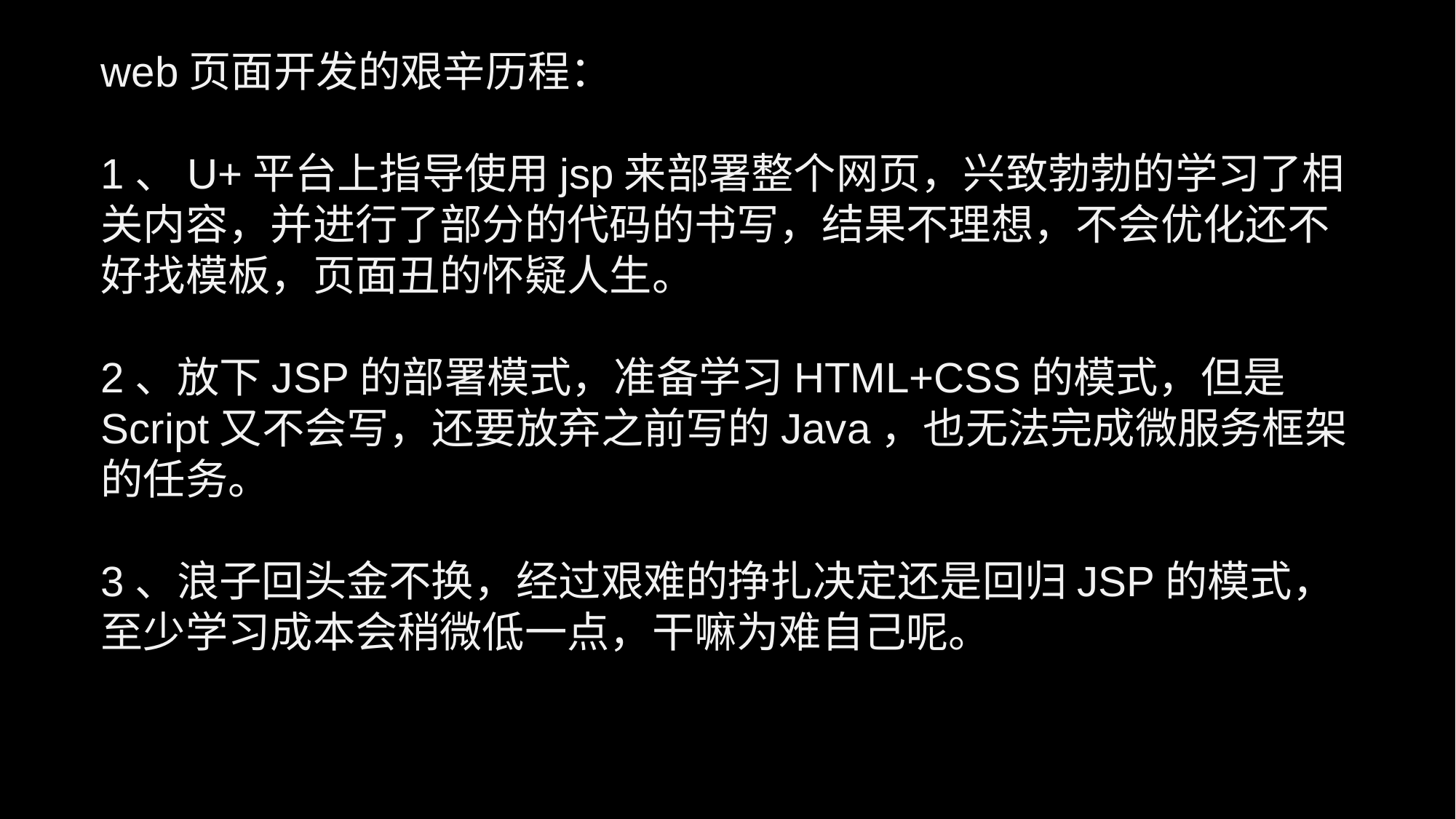

web页面开发的艰辛历程：

1、U+平台上指导使用jsp来部署整个网页，兴致勃勃的学习了相关内容，并进行了部分的代码的书写，结果不理想，不会优化还不好找模板，页面丑的怀疑人生。

2、放下JSP的部署模式，准备学习HTML+CSS的模式，但是Script又不会写，还要放弃之前写的Java，也无法完成微服务框架的任务。

3、浪子回头金不换，经过艰难的挣扎决定还是回归JSP的模式，至少学习成本会稍微低一点，干嘛为难自己呢。